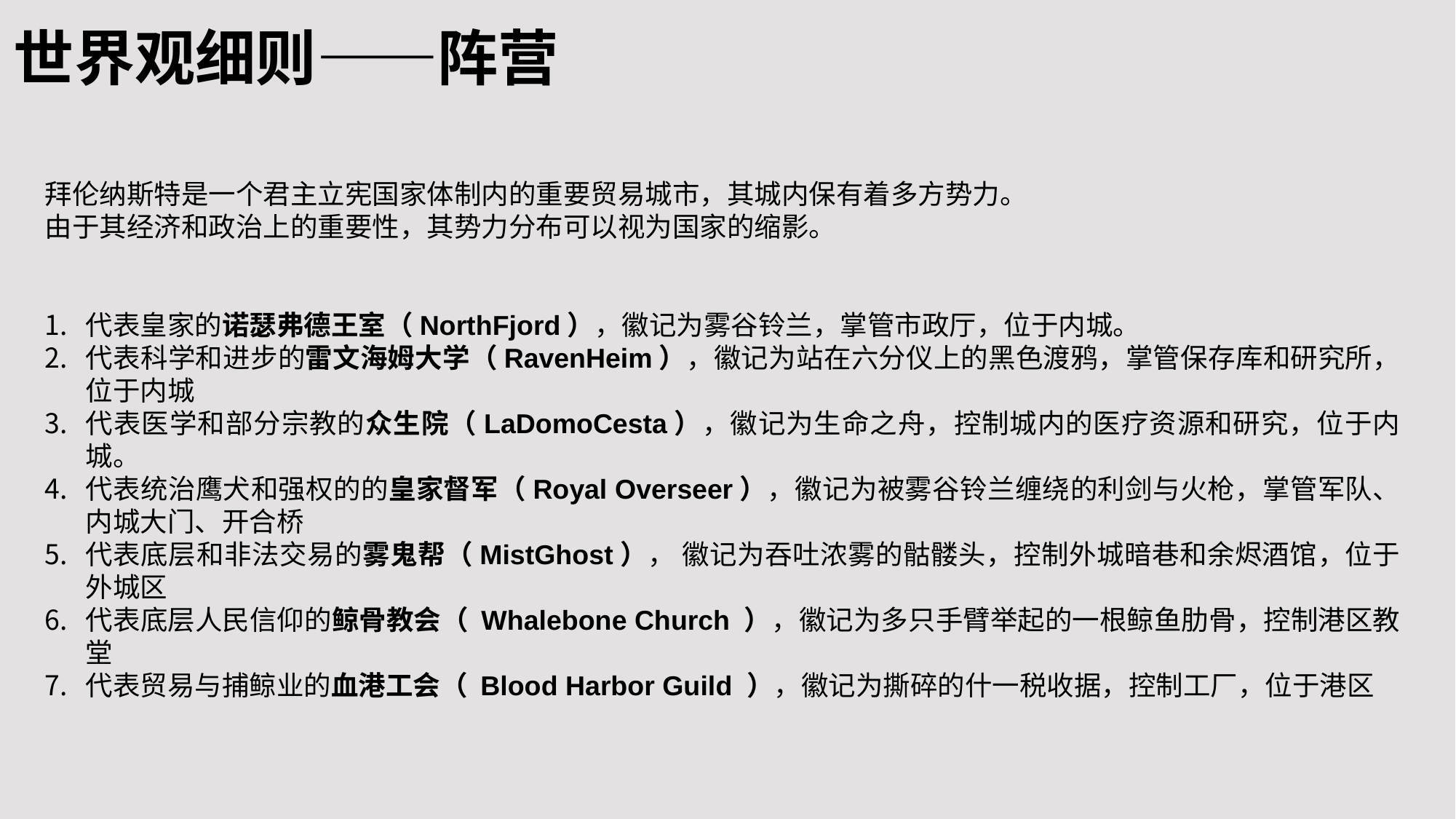

世界观细则——阵营
拜伦纳斯特是一个君主立宪国家体制内的重要贸易城市，其城内保有着多方势力。
由于其经济和政治上的重要性，其势力分布可以视为国家的缩影。

代表皇家的诺瑟弗德王室（NorthFjord），徽记为雾谷铃兰，掌管市政厅，位于内城。
代表科学和进步的雷文海姆大学（RavenHeim），徽记为站在六分仪上的黑色渡鸦，掌管保存库和研究所，位于内城
代表医学和部分宗教的众生院（LaDomoCesta），徽记为生命之舟，控制城内的医疗资源和研究，位于内城。
代表统治鹰犬和强权的的皇家督军（Royal Overseer），徽记为被雾谷铃兰缠绕的利剑与火枪，掌管军队、内城大门、开合桥
代表底层和非法交易的雾鬼帮（MistGhost）， 徽记为吞吐浓雾的骷髅头，控制外城暗巷和余烬酒馆，位于外城区
代表底层人民信仰的鲸骨教会（ Whalebone Church ），徽记为多只手臂举起的一根鲸鱼肋骨，控制港区教堂
代表贸易与捕鲸业的血港工会（ Blood Harbor Guild ），徽记为撕碎的什一税收据，控制工厂，位于港区